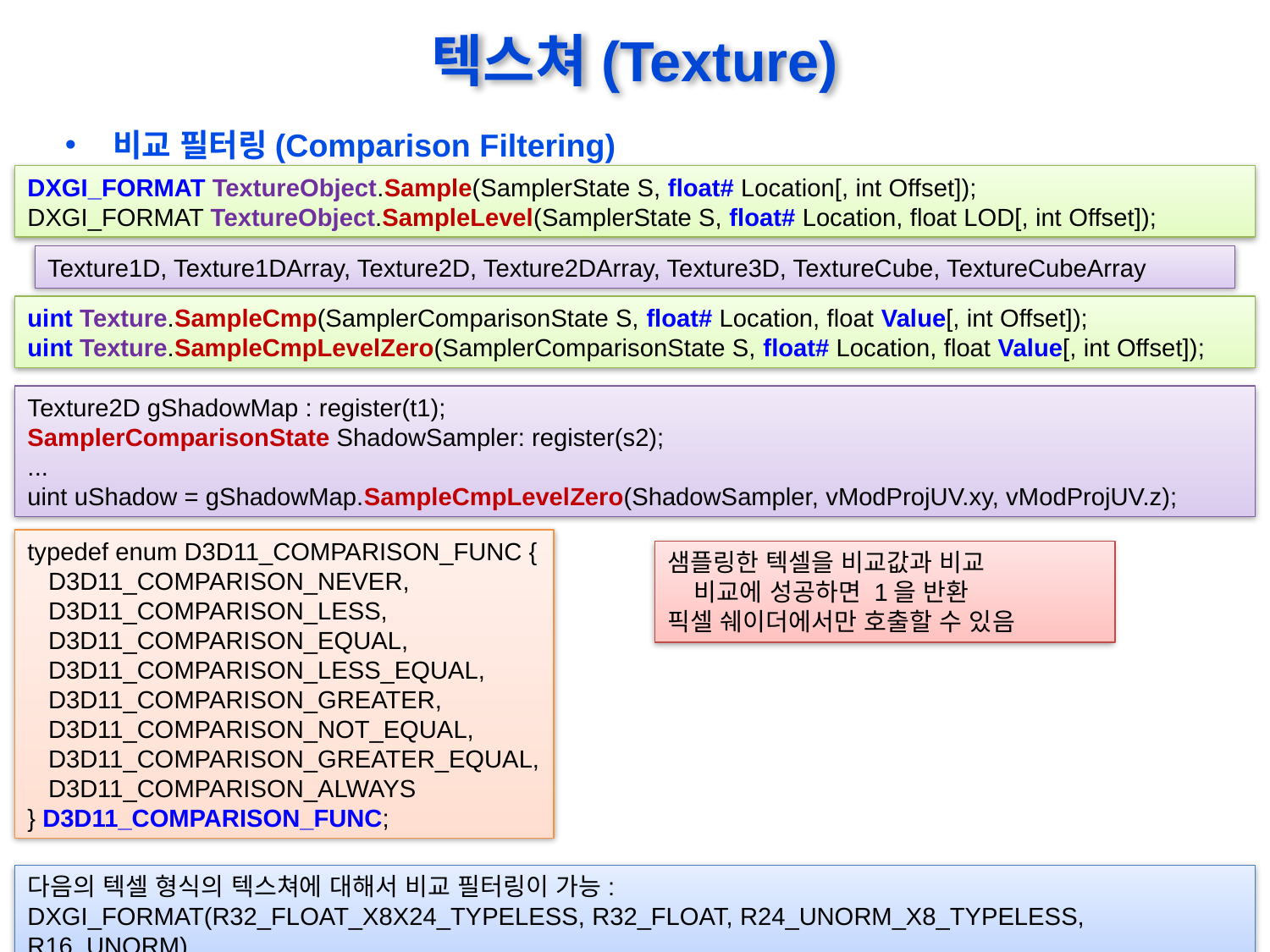

# 텍스쳐(Texture)
비교 필터링(Comparison Filtering)
DXGI_FORMAT TextureObject.Sample(SamplerState S, float# Location[, int Offset]);
DXGI_FORMAT TextureObject.SampleLevel(SamplerState S, float# Location, float LOD[, int Offset]);
Texture1D, Texture1DArray, Texture2D, Texture2DArray, Texture3D, TextureCube, TextureCubeArray
uint Texture.SampleCmp(SamplerComparisonState S, float# Location, float Value[, int Offset]);
uint Texture.SampleCmpLevelZero(SamplerComparisonState S, float# Location, float Value[, int Offset]);
Texture2D gShadowMap : register(t1);
SamplerComparisonState ShadowSampler: register(s2);
...
uint uShadow = gShadowMap.SampleCmpLevelZero(ShadowSampler, vModProjUV.xy, vModProjUV.z);
typedef enum D3D11_COMPARISON_FUNC {
   D3D11_COMPARISON_NEVER,
   D3D11_COMPARISON_LESS,
   D3D11_COMPARISON_EQUAL,
   D3D11_COMPARISON_LESS_EQUAL,
   D3D11_COMPARISON_GREATER,
   D3D11_COMPARISON_NOT_EQUAL,
   D3D11_COMPARISON_GREATER_EQUAL,
   D3D11_COMPARISON_ALWAYS
} D3D11_COMPARISON_FUNC;
샘플링한 텍셀을 비교값과 비교
   비교에 성공하면 1을 반환
픽셀 쉐이더에서만 호출할 수 있음
다음의 텍셀 형식의 텍스쳐에 대해서 비교 필터링이 가능:
DXGI_FORMAT(R32_FLOAT_X8X24_TYPELESS, R32_FLOAT, R24_UNORM_X8_TYPELESS, R16_UNORM)